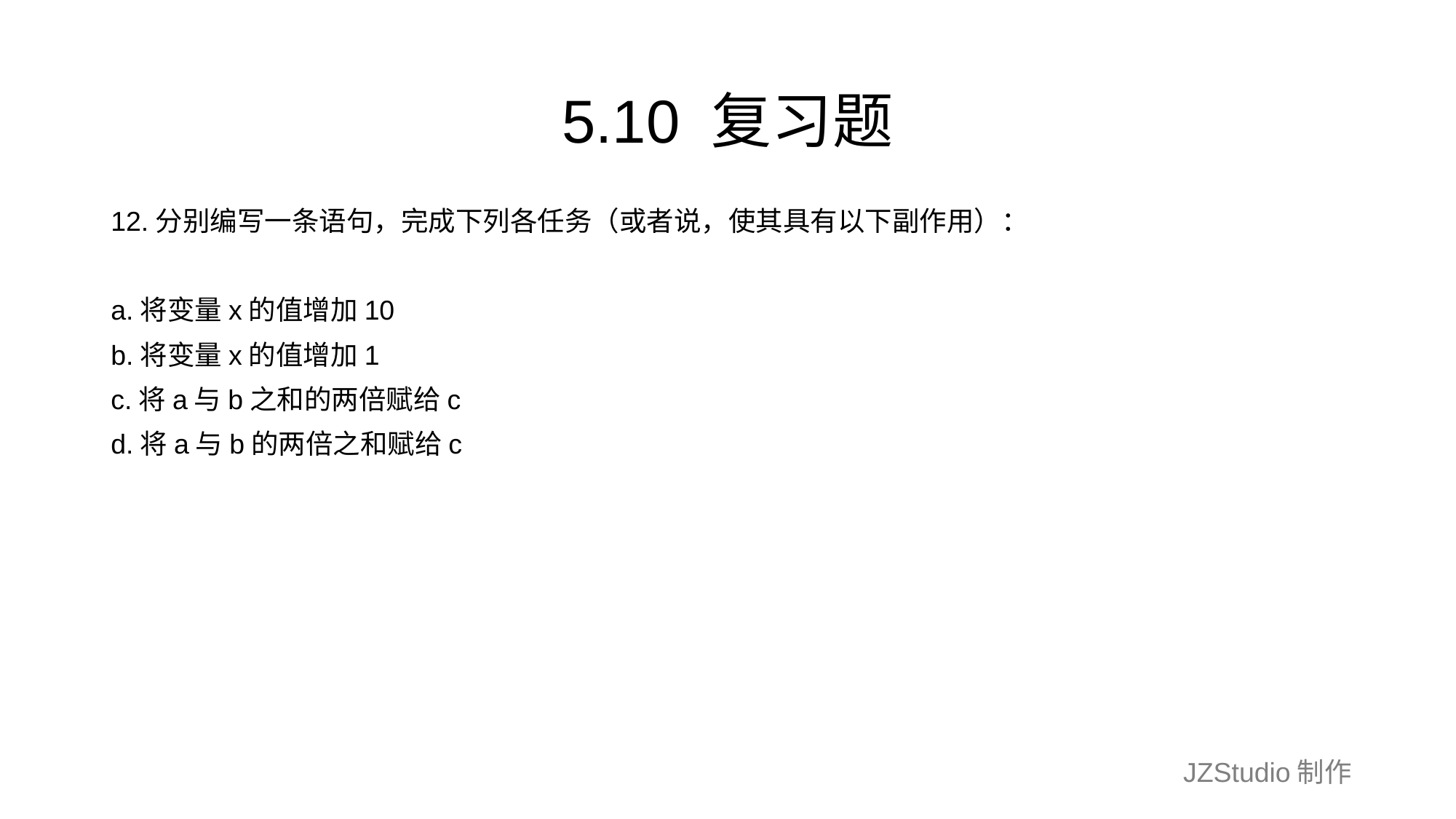

# 5.10 复习题
12.分别编写一条语句，完成下列各任务（或者说，使其具有以下副作用）：

a.将变量x的值增加10
b.将变量x的值增加1
c.将a与b之和的两倍赋给c
d.将a与b的两倍之和赋给c